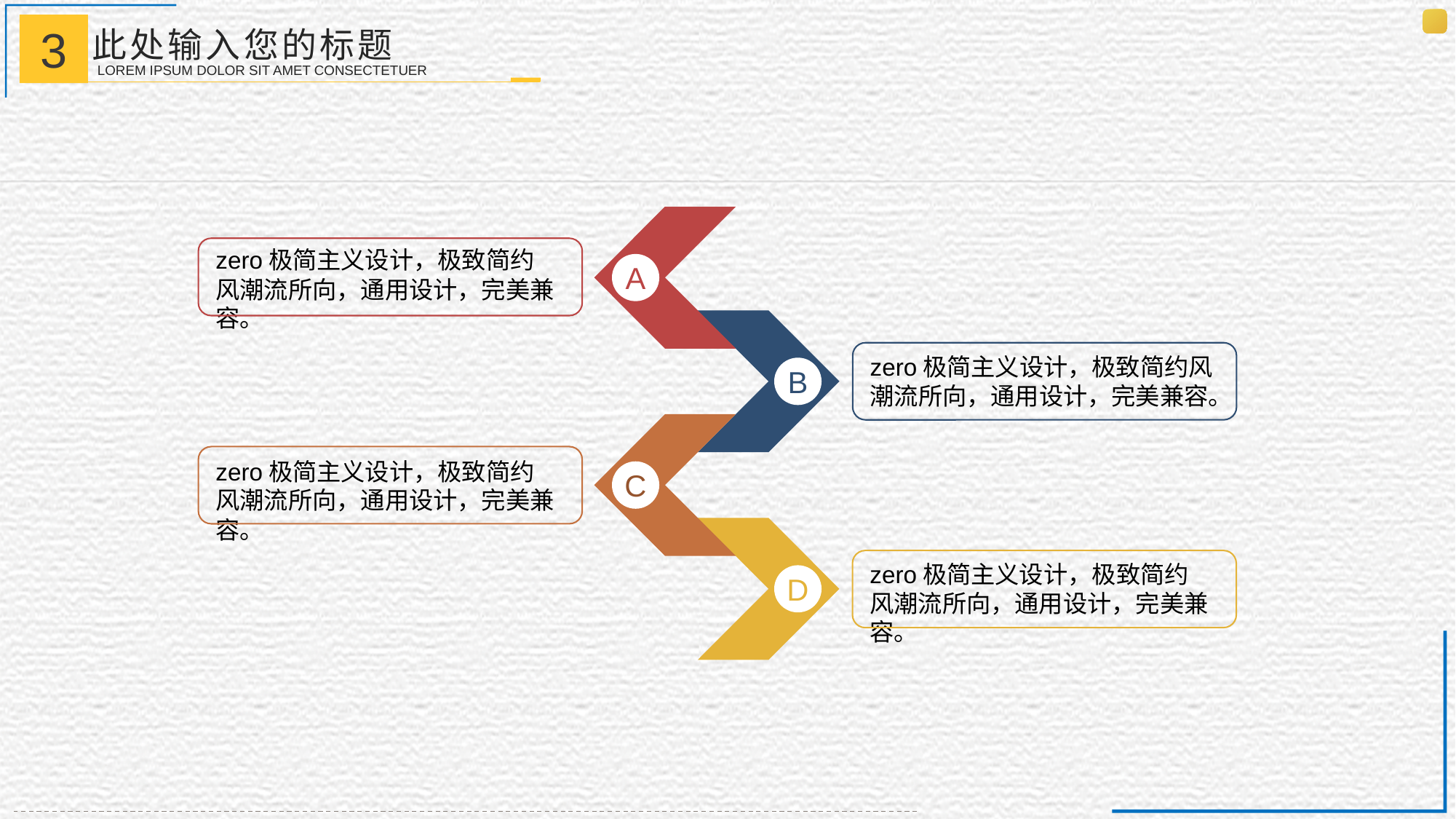

此处输入您的标题
3
LOREM IPSUM DOLOR SIT AMET CONSECTETUER

A

zero极简主义设计，极致简约风潮流所向，通用设计，完美兼容。

B

zero极简主义设计，极致简约风潮流所向，通用设计，完美兼容。

C

zero极简主义设计，极致简约风潮流所向，通用设计，完美兼容。

D

zero极简主义设计，极致简约风潮流所向，通用设计，完美兼容。